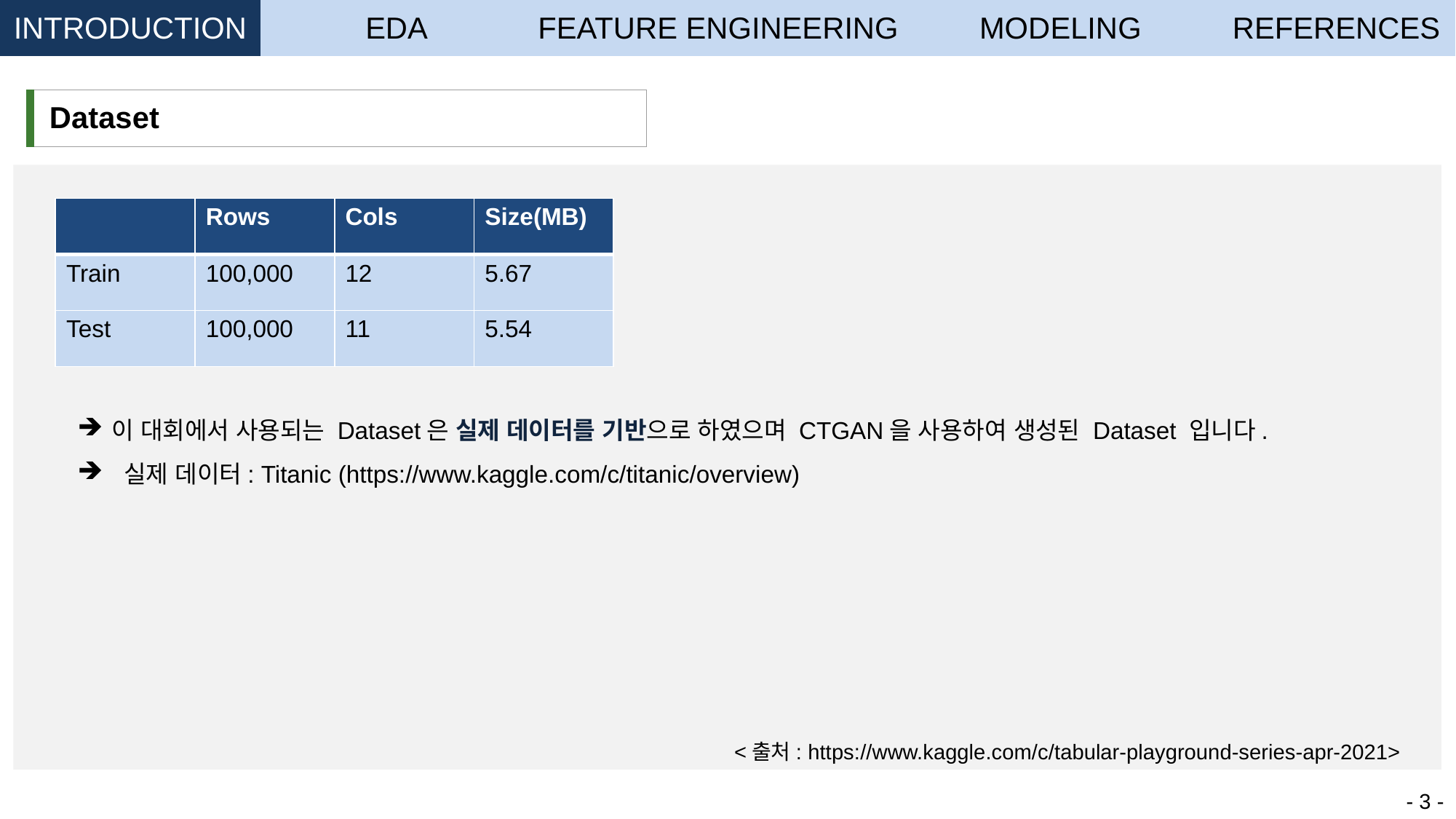

| INTRODUCTION | EDA | FEATURE ENGINEERING | MODELING | REFERENCES |
| --- | --- | --- | --- | --- |
| Dataset |
| --- |

|  | Rows | Cols | Size(MB) |
| --- | --- | --- | --- |
| Train | 100,000 | 12 | 5.67 |
| Test | 100,000 | 11 | 5.54 |
이 대회에서 사용되는 Dataset은 실제 데이터를 기반으로 하였으며 CTGAN을 사용하여 생성된 Dataset 입니다.
 실제 데이터: Titanic (https://www.kaggle.com/c/titanic/overview)
<출처: https://www.kaggle.com/c/tabular-playground-series-apr-2021>
- 3 -